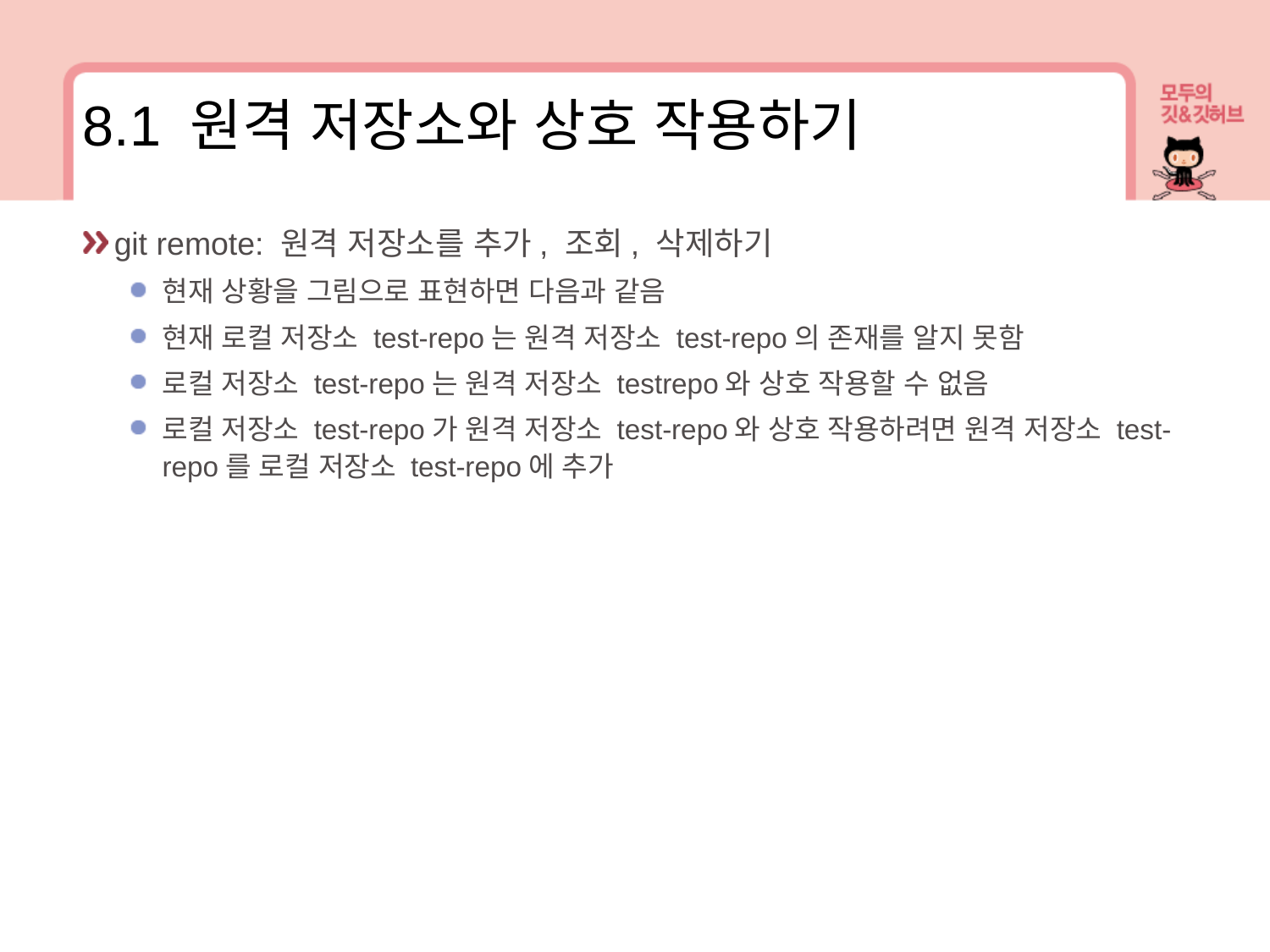

8.1 원격 저장소와 상호 작용하기
git remote: 원격 저장소를 추가, 조회, 삭제하기
현재 상황을 그림으로 표현하면 다음과 같음
현재 로컬 저장소 test-repo는 원격 저장소 test-repo의 존재를 알지 못함
로컬 저장소 test-repo는 원격 저장소 testrepo와 상호 작용할 수 없음
로컬 저장소 test-repo가 원격 저장소 test-repo와 상호 작용하려면 원격 저장소 test-repo를 로컬 저장소 test-repo에 추가